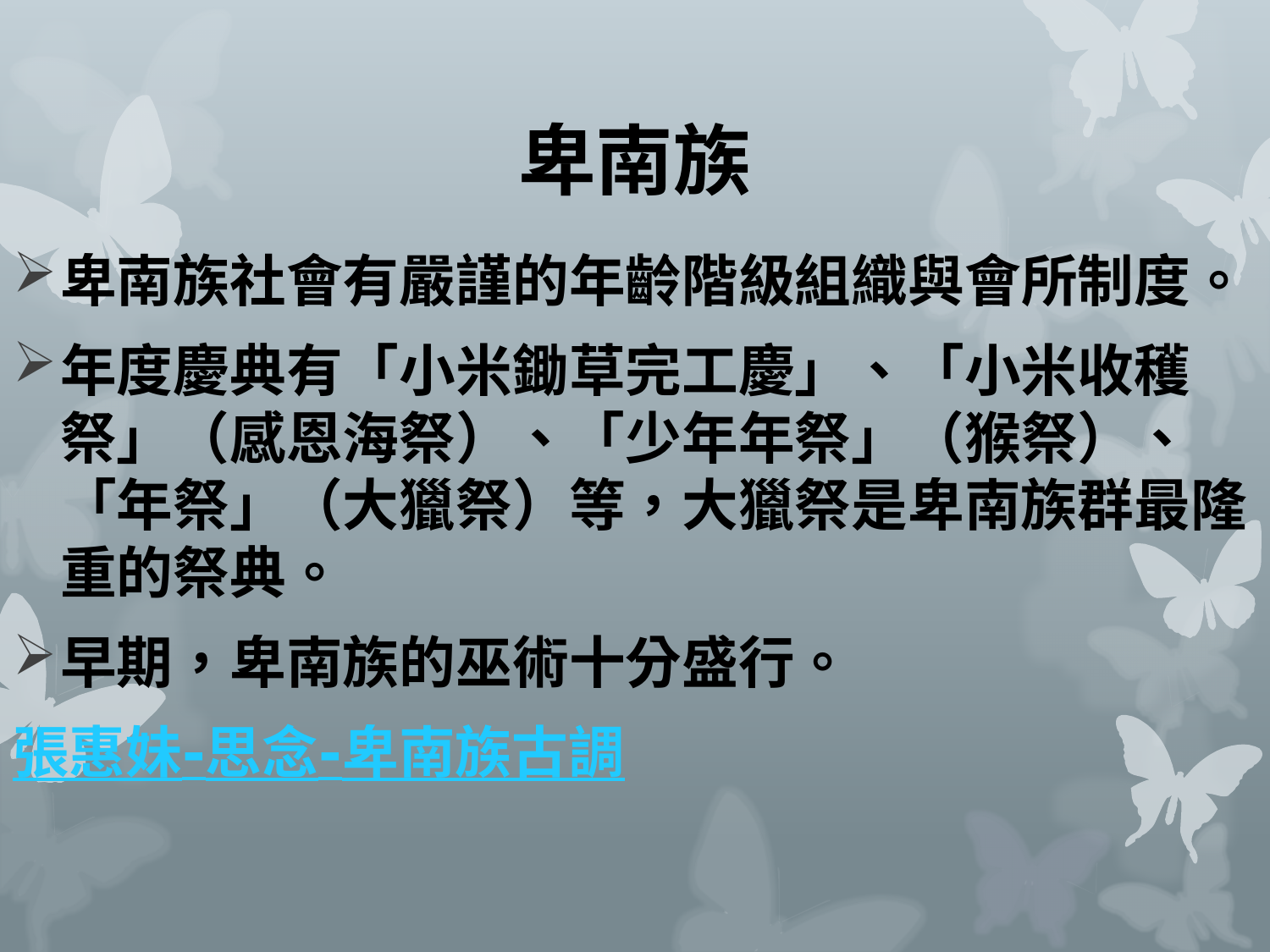

# 卑南族
卑南族社會有嚴謹的年齡階級組織與會所制度。
年度慶典有「小米鋤草完工慶」、「小米收穫祭」（感恩海祭）、「少年年祭」（猴祭）、「年祭」（大獵祭）等，大獵祭是卑南族群最隆重的祭典。
早期，卑南族的巫術十分盛行。
張惠妹-思念-卑南族古調